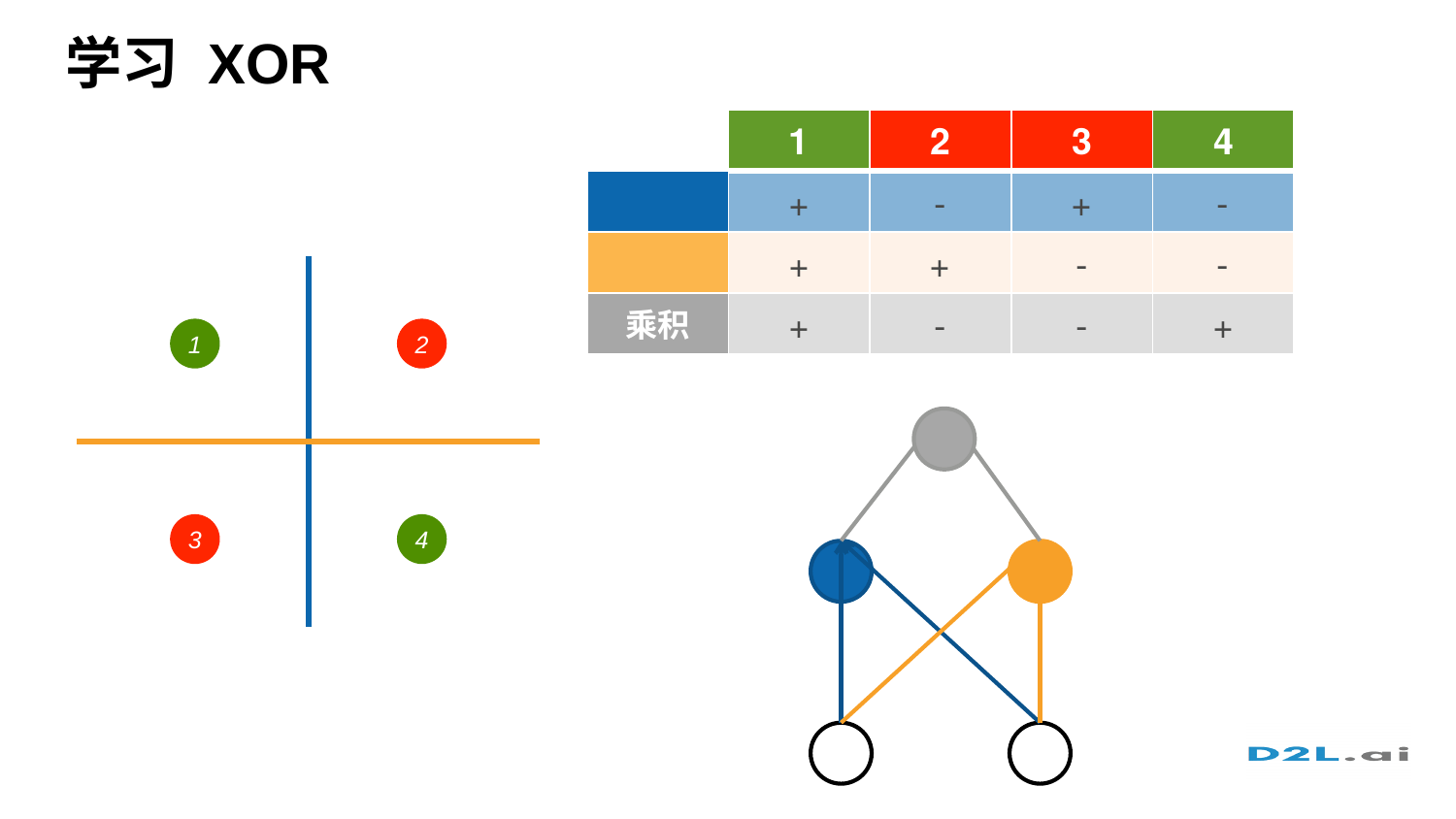

# 学习 XOR
|  | 1 | 2 | 3 | 4 |
| --- | --- | --- | --- | --- |
|  | + | - | + | - |
|  | + | + | - | - |
| 乘积 | + | - | - | + |

1
2

3
4